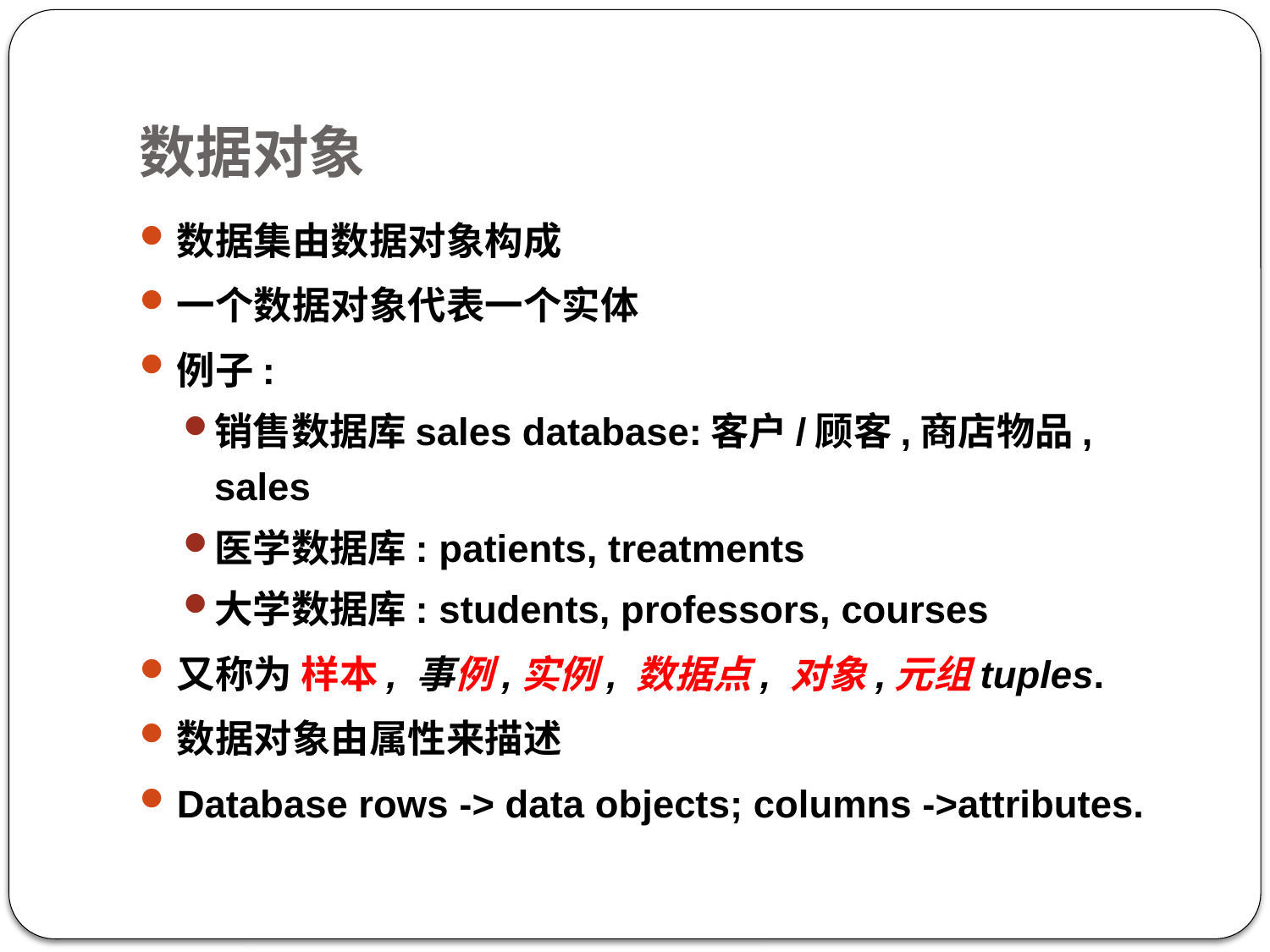

# 数据对象
数据集由数据对象构成
一个数据对象代表一个实体
例子:
销售数据库sales database:客户/顾客,商店物品, sales
医学数据库: patients, treatments
大学数据库: students, professors, courses
又称为 样本, 事例,实例, 数据点, 对象,元组tuples.
数据对象由属性来描述
Database rows -> data objects; columns ->attributes.
12